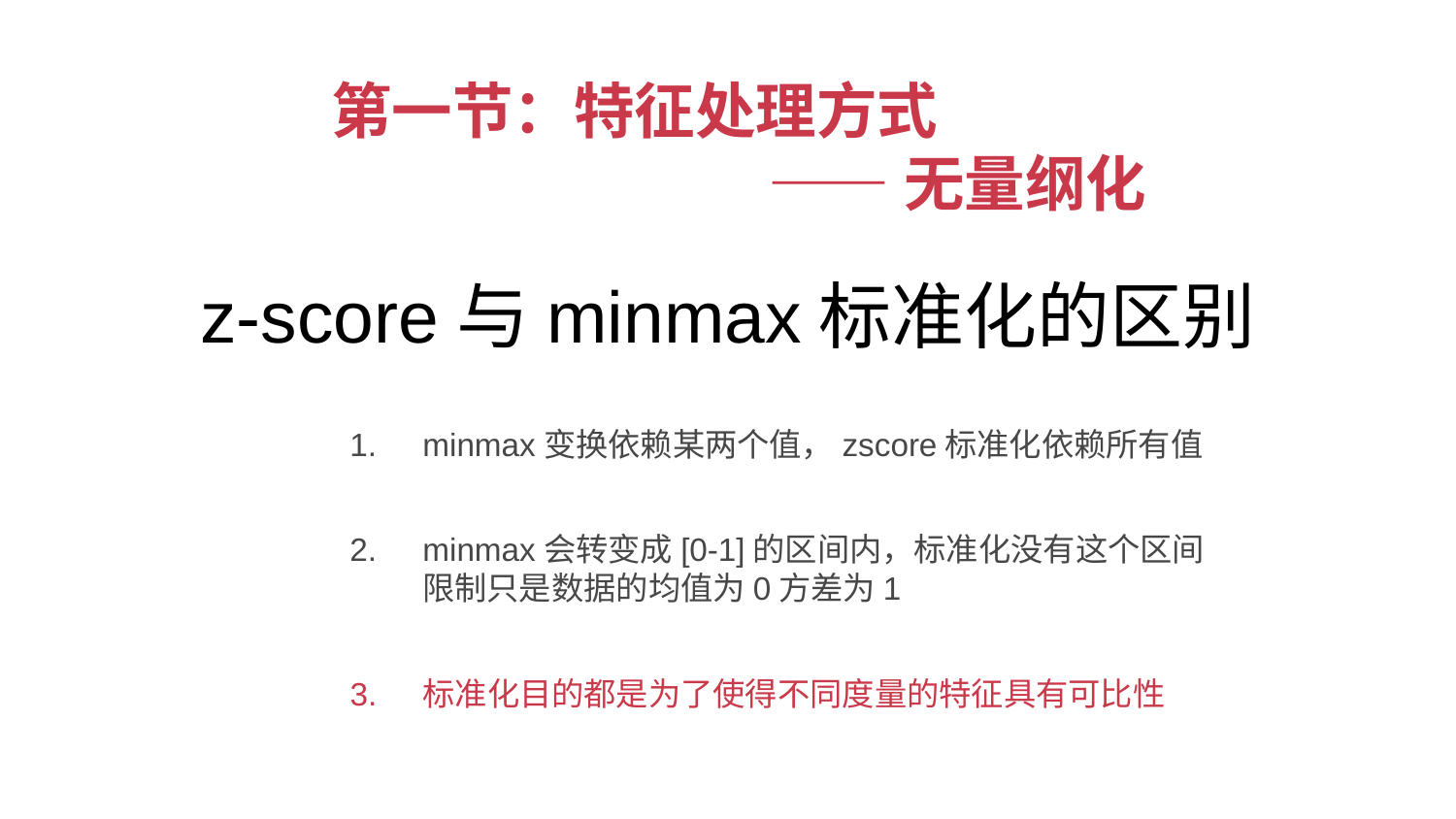

第一节：特征处理方式
——无量纲化
z-score与minmax标准化的区别
minmax变换依赖某两个值，zscore标准化依赖所有值
minmax会转变成[0-1]的区间内，标准化没有这个区间限制只是数据的均值为0方差为1
标准化目的都是为了使得不同度量的特征具有可比性